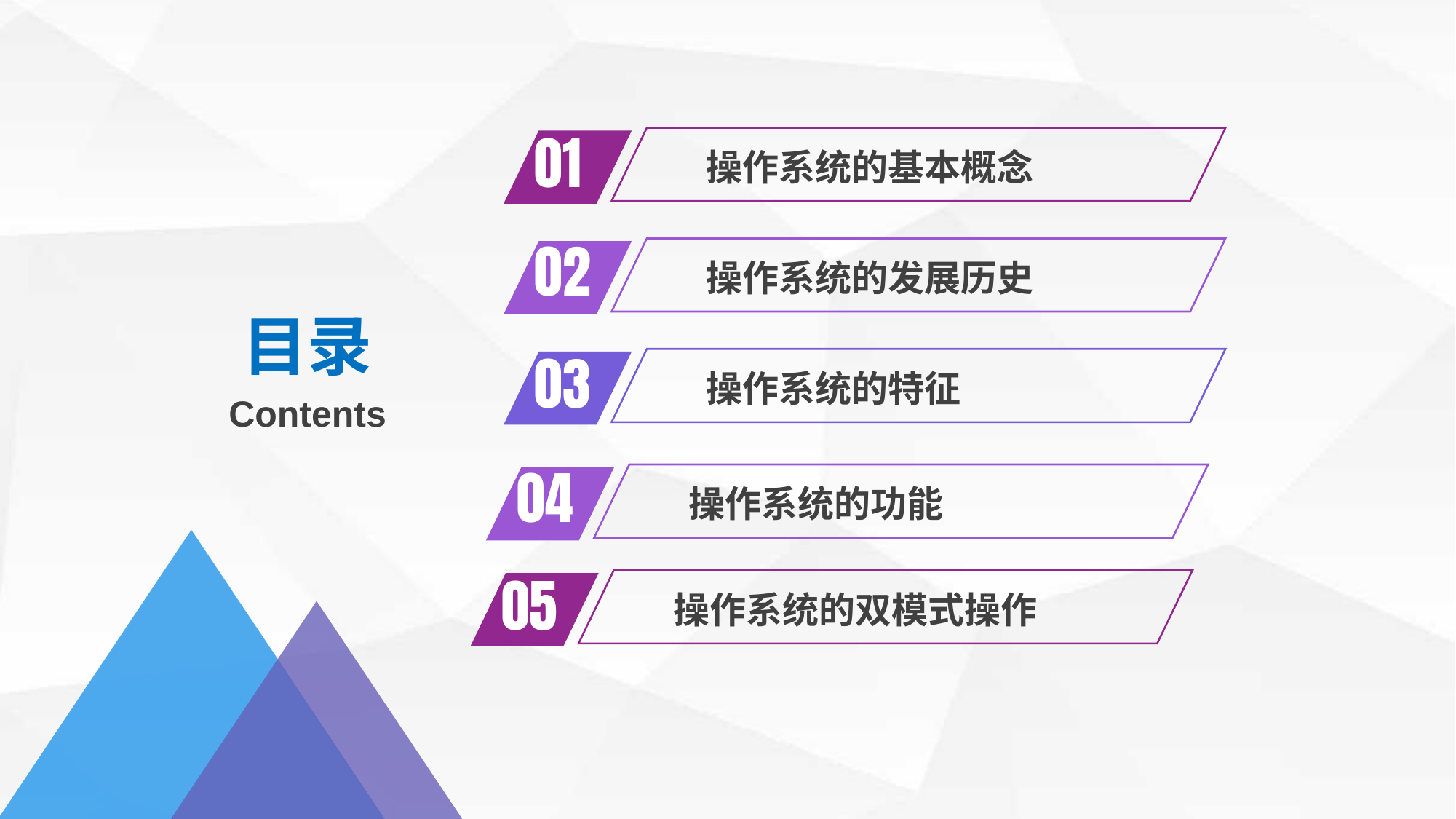

01

操作系统的基本概念
02

操作系统的发展历史
目录
Contents
03

操作系统的特征
04

操作系统的功能

05

操作系统的双模式操作